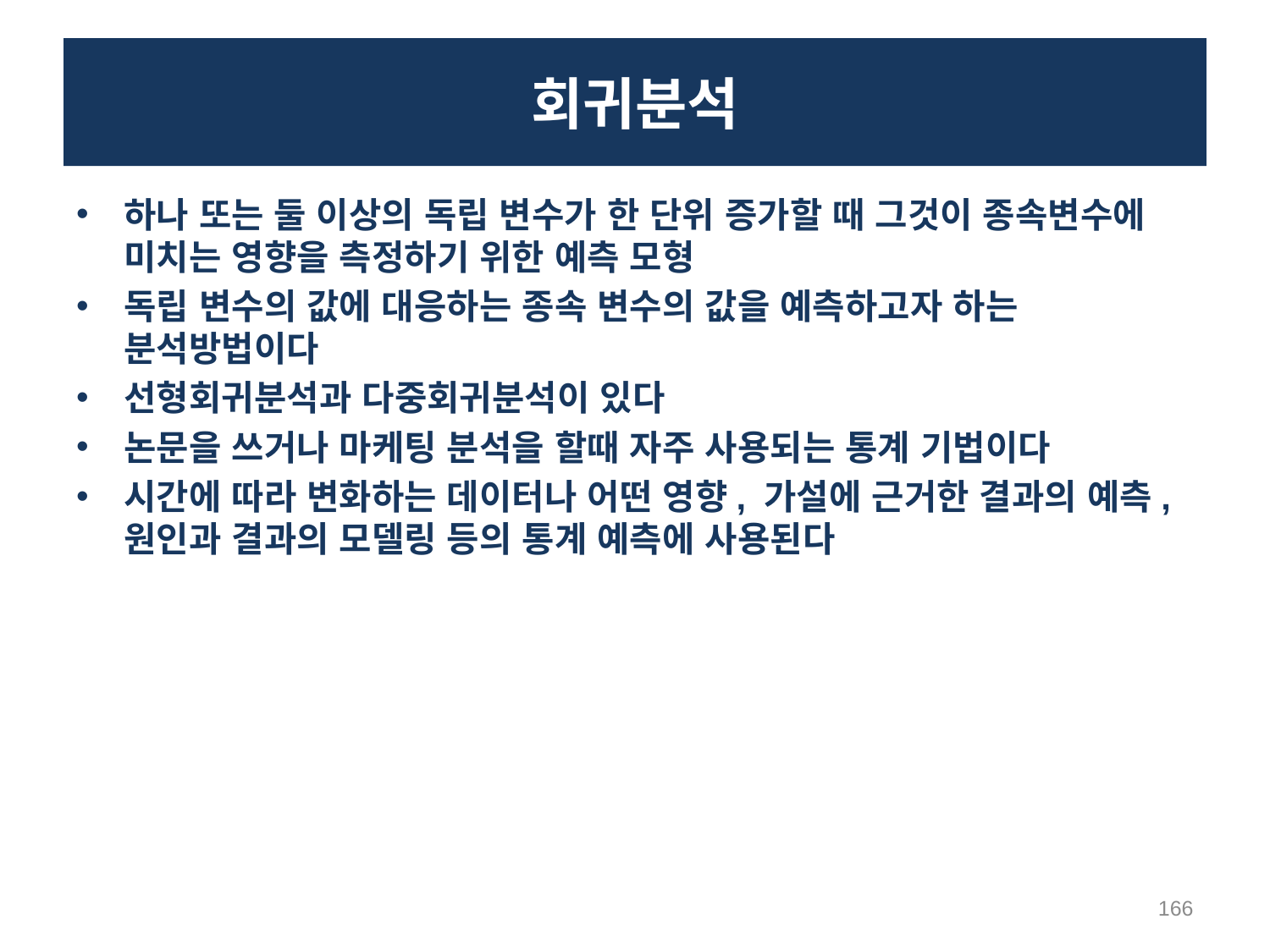

# 회귀분석
하나 또는 둘 이상의 독립 변수가 한 단위 증가할 때 그것이 종속변수에 미치는 영향을 측정하기 위한 예측 모형
독립 변수의 값에 대응하는 종속 변수의 값을 예측하고자 하는 분석방법이다
선형회귀분석과 다중회귀분석이 있다
논문을 쓰거나 마케팅 분석을 할때 자주 사용되는 통계 기법이다
시간에 따라 변화하는 데이터나 어떤 영향, 가설에 근거한 결과의 예측, 원인과 결과의 모델링 등의 통계 예측에 사용된다
166